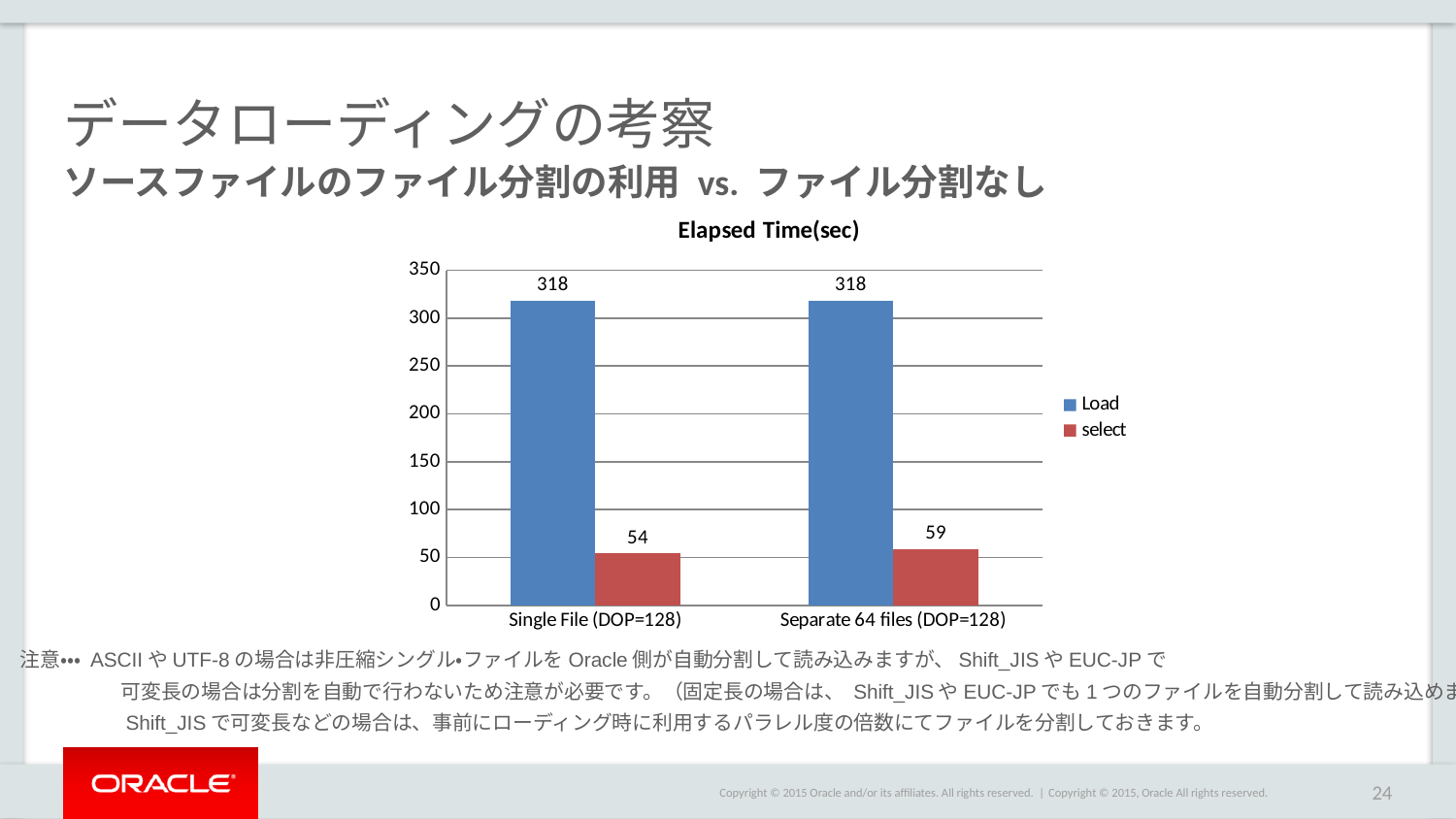

# データローディングの考察
ソースファイルのファイル分割の利用 vs. ファイル分割なし

### Chart: Elapsed Time(sec)

| Category | Load | select |
|---|---|---|
| Single File (DOP=128) | 318.0 | 54.0 |
| Separate 64 files (DOP=128) | 318.0 | 59.0 |
注意・・・ ASCIIやUTF-8の場合は非圧縮シングル・ファイルをOracle側が自動分割して読み込みますが、Shift_JISやEUC-JPで
　　　　　可変長の場合は分割を自動で行わないため注意が必要です。（固定長の場合は、 Shift_JISやEUC-JPでも1つのファイルを自動分割して読み込めます。）
　　　　　Shift_JISで可変長などの場合は、事前にローディング時に利用するパラレル度の倍数にてファイルを分割しておきます。
Copyright © 2015, Oracle All rights reserved.
24